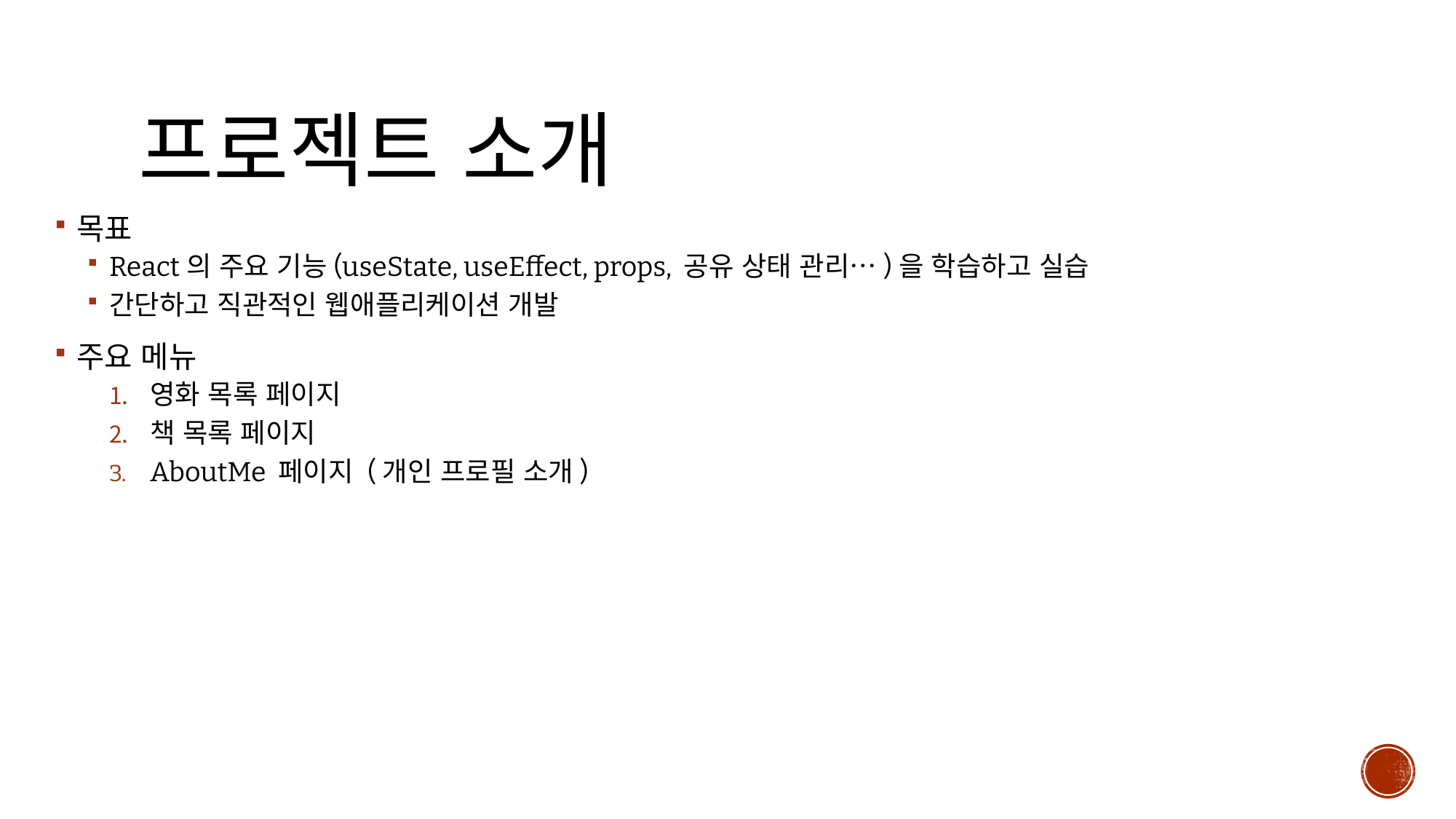

# 프로젝트 소개
목표
React의 주요 기능(useState, useEffect, props, 공유 상태 관리…)을 학습하고 실습
간단하고 직관적인 웹애플리케이션 개발
주요 메뉴
영화 목록 페이지
책 목록 페이지
AboutMe 페이지 (개인 프로필 소개)